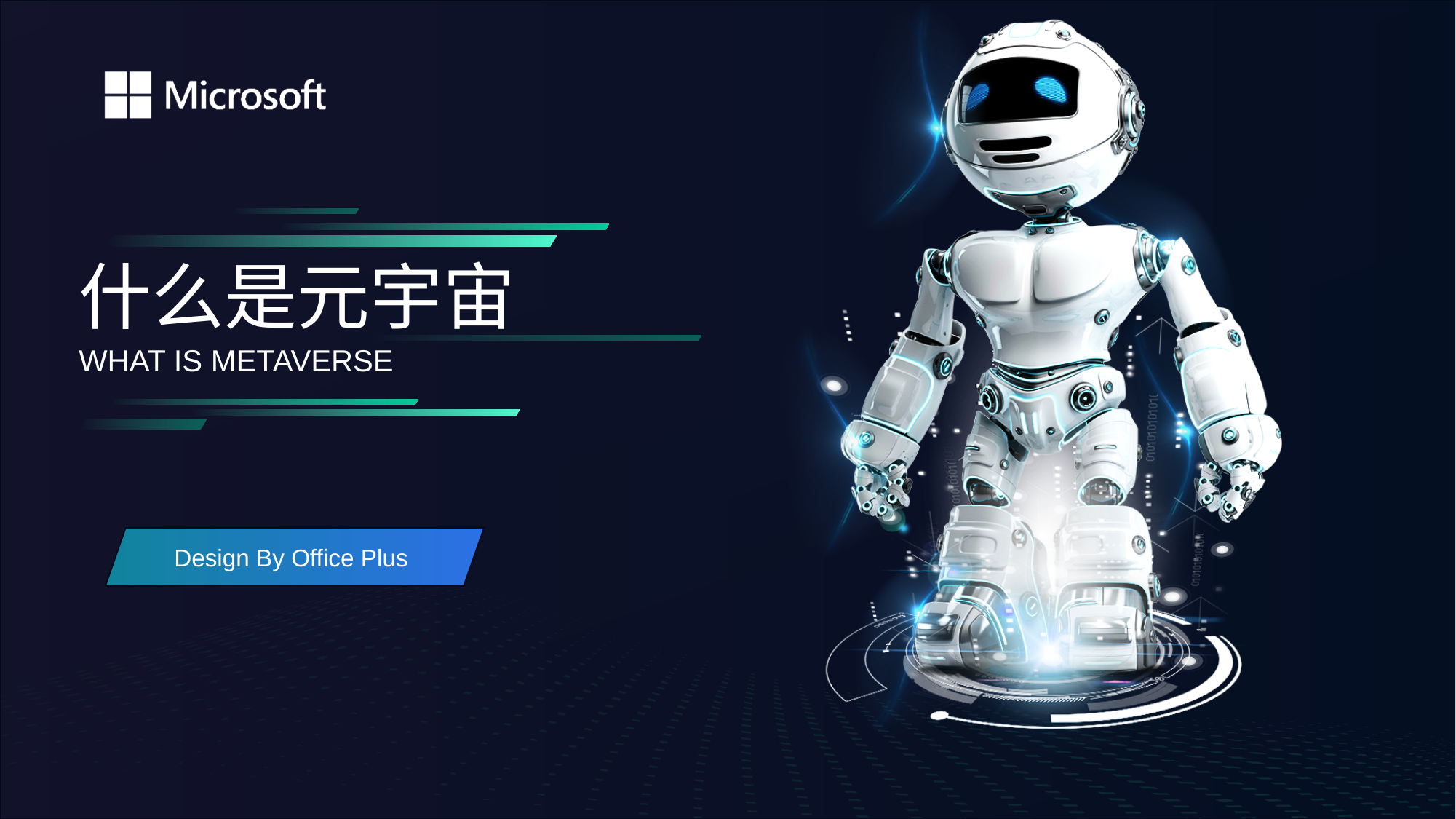

什么是元宇宙

WHAT IS METAVERSE

Design By Office Plus